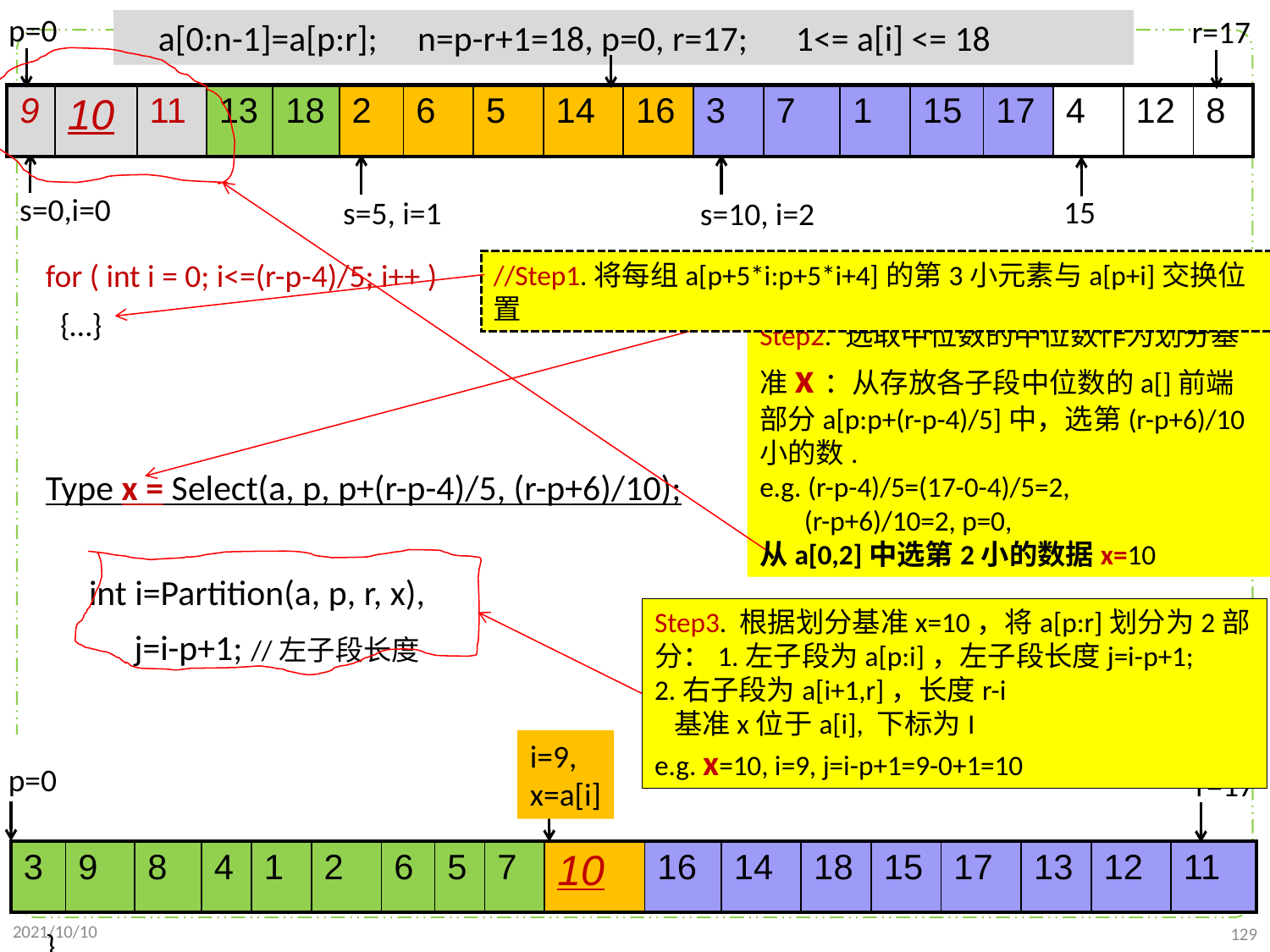

p=0
r=17
    a[0:n-1]=a[p:r];     n=p-r+1=18, p=0, r=17;      1<= a[i] <= 18

| 9 | 10 | 11 | 13 | 18 | 2 | 6 | 5 | 14 | 16 | 3 | 7 | 1 | 15 | 17 | 4 | 12 | 8 |
| --- | --- | --- | --- | --- | --- | --- | --- | --- | --- | --- | --- | --- | --- | --- | --- | --- | --- |
s=0,i=0
15
s=5, i=1
s=10, i=2
for ( int i = 0; i<=(r-p-4)/5; i++ )
  {…}

Type x = Select(a, p, p+(r-p-4)/5, (r-p+6)/10);

      int i=Partition(a, p, r, x),
           j=i-p+1; //左子段长度

      if (k<=j) return Select(a, p, i, k);
      else return Select(a, i+1, r, k-j);
}
//Step1.将每组a[p+5*i:p+5*i+4]的第3小元素与a[p+i]交换位置
Step2. 选取中位数的中位数作为划分基准x：从存放各子段中位数的a[]前端部分a[p:p+(r-p-4)/5]中，选第(r-p+6)/10小的数.
e.g. (r-p-4)/5=(17-0-4)/5=2,
       (r-p+6)/10=2, p=0,
从a[0,2]中选第2小的数据x=10

Step3. 根据划分基准x=10，将a[p:r]划分为2部分：1.左子段为a[p:i]，左子段长度j=i-p+1;
2.右子段为a[i+1,r]，长度r-i
  基准x位于a[i], 下标为I
e.g. x=10, i=9, j=i-p+1=9-0+1=10
i=9,
x=a[i]

p=0
r=17
| 3 | 9 | 8 | 4 | 1 | 2 | 6 | 5 | 7 | 10 | 16 | 14 | 18 | 15 | 17 | 13 | 12 | 11 |
| --- | --- | --- | --- | --- | --- | --- | --- | --- | --- | --- | --- | --- | --- | --- | --- | --- | --- |

2021/10/10
129